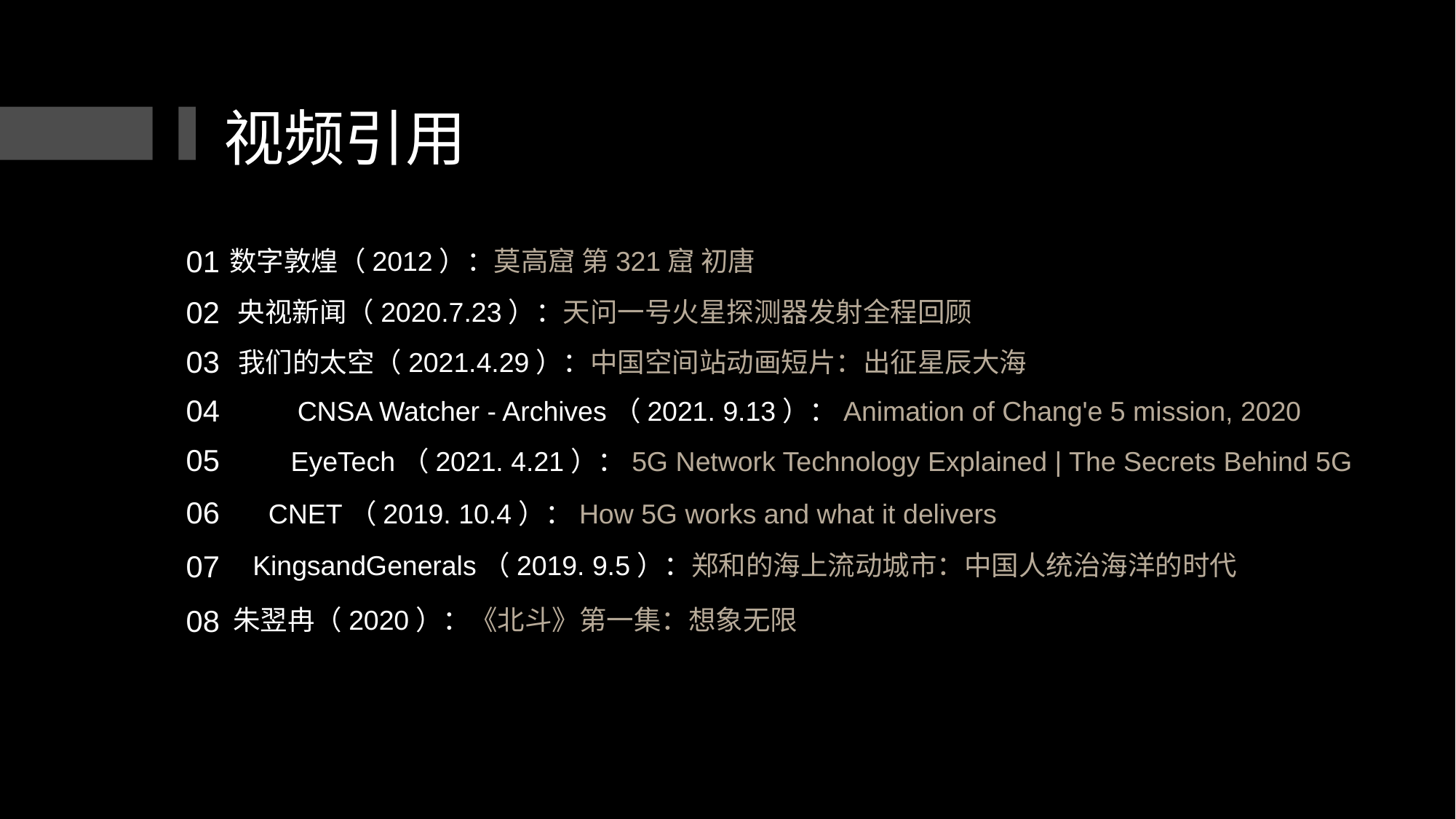

视频引用

01
数字敦煌（2012）：莫高窟 第321窟 初唐
02
央视新闻（2020.7.23）：天问一号火星探测器发射全程回顾
03
我们的太空（2021.4.29）：中国空间站动画短片：出征星辰大海
04
 CNSA Watcher - Archives（2021. 9.13）：Animation of Chang'e 5 mission, 2020
05
EyeTech（2021. 4.21）：5G Network Technology Explained | The Secrets Behind 5G
06
CNET（2019. 10.4）：How 5G works and what it delivers
07
KingsandGenerals（2019. 9.5）：郑和的海上流动城市：中国人统治海洋的时代
08
朱翌冉（2020）：《北斗》第一集：想象无限
陈雙筑
武世豪
外国语学院
翻译1901班
孟庆丰
周富琦